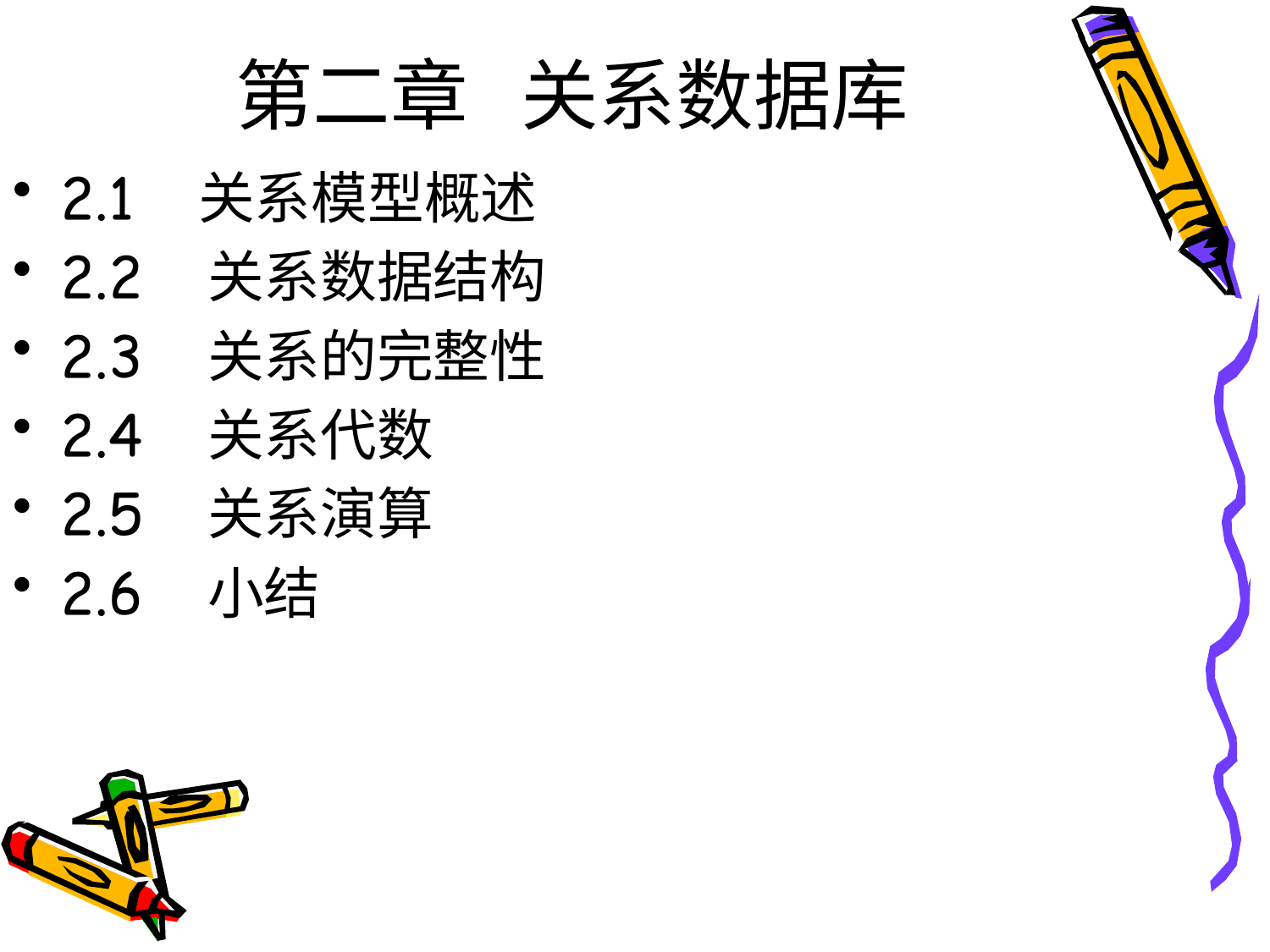

# 第二章   关系数据库
2.1   关系模型概述
2.2   关系数据结构
2.3   关系的完整性
2.4   关系代数
2.5   关系演算
2.6   小结